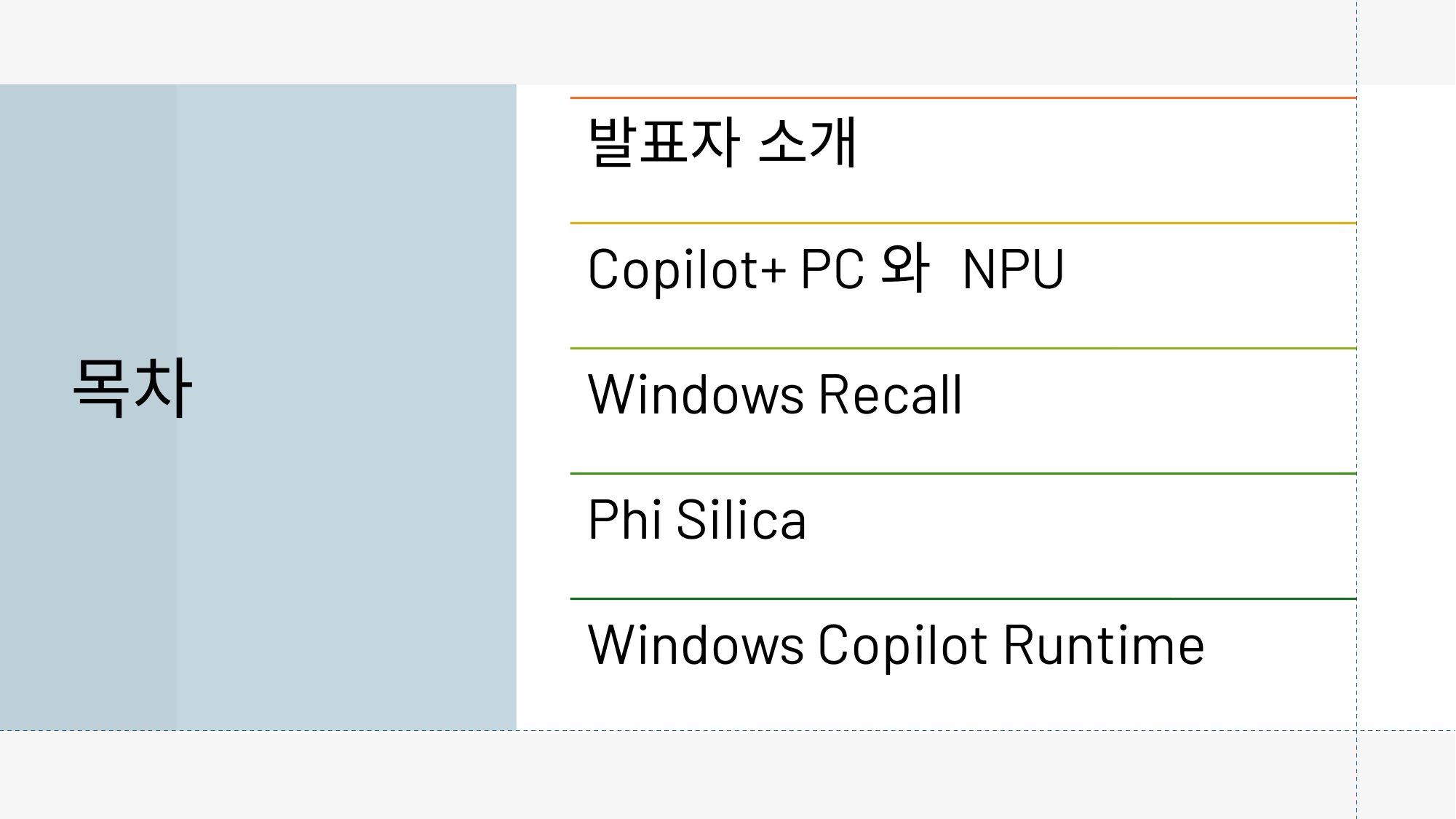

# 목차

발표자 소개
Copilot+ PC와 NPU
Windows Recall
Phi Silica
Windows Copilot Runtime